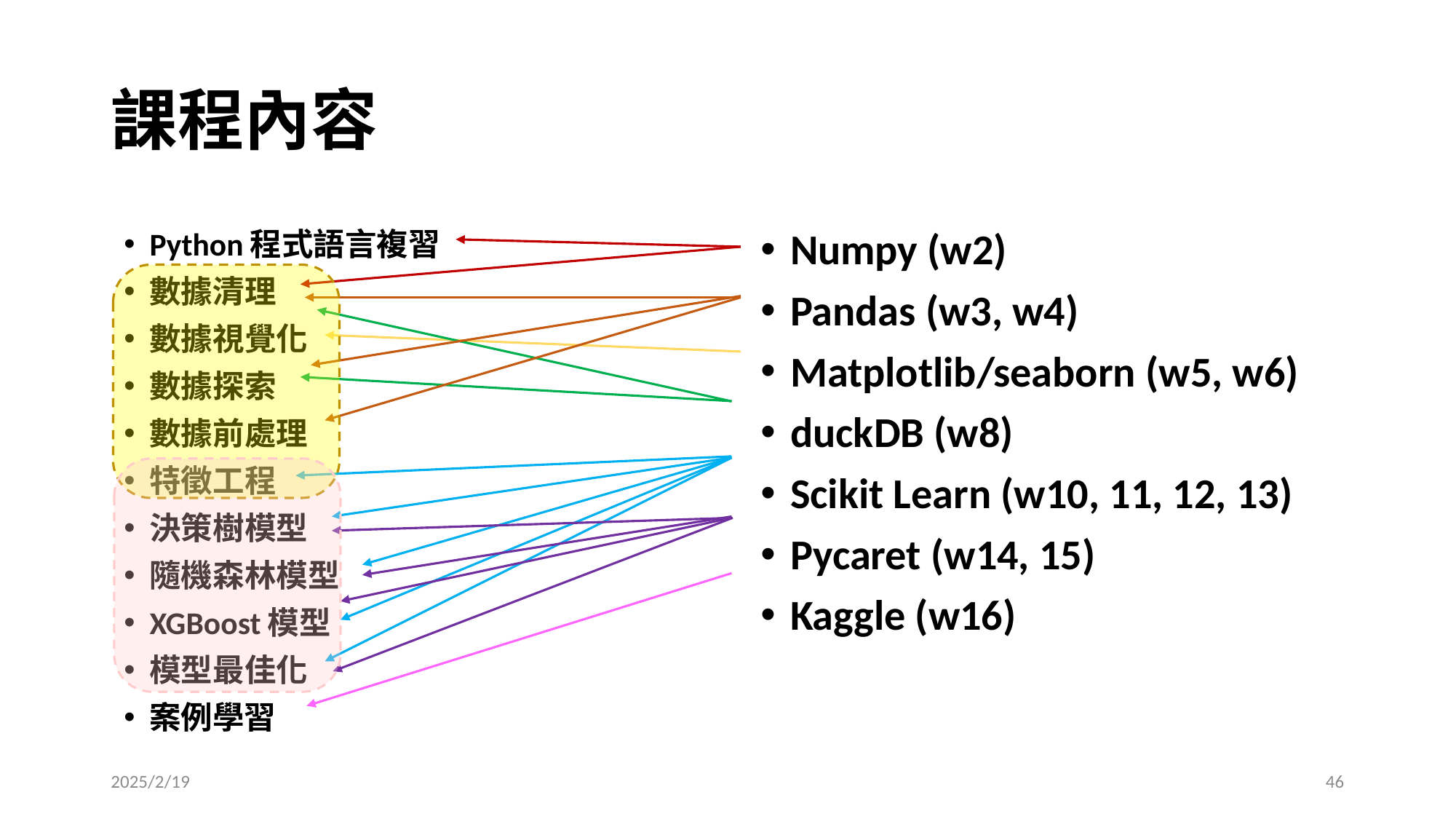

# 課程內容
Python程式語言複習
數據清理
數據視覺化
數據探索
數據前處理
特徵工程
決策樹模型
隨機森林模型
XGBoost模型
模型最佳化
案例學習
Numpy (w2)
Pandas (w3, w4)
Matplotlib/seaborn (w5, w6)
duckDB (w8)
Scikit Learn (w10, 11, 12, 13)
Pycaret (w14, 15)
Kaggle (w16)

2025/2/19
46